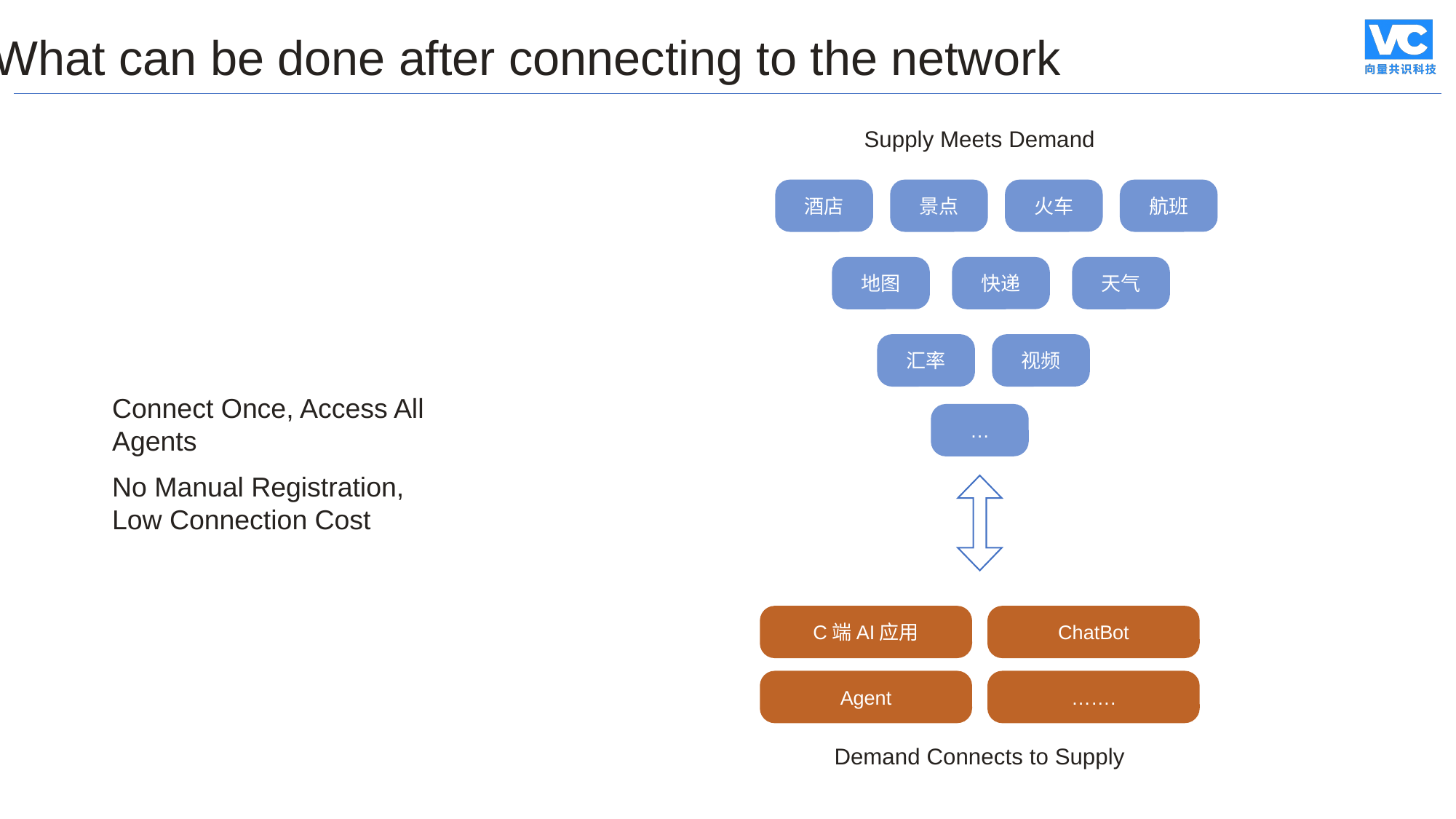

What can be done after connecting to the network

Supply Meets Demand
酒店
景点
火车
航班
地图
快递
天气
汇率
视频
Connect Once, Access All Agents
No Manual Registration, Low Connection Cost
…

C端AI应用
ChatBot
Agent
…….
Demand Connects to Supply